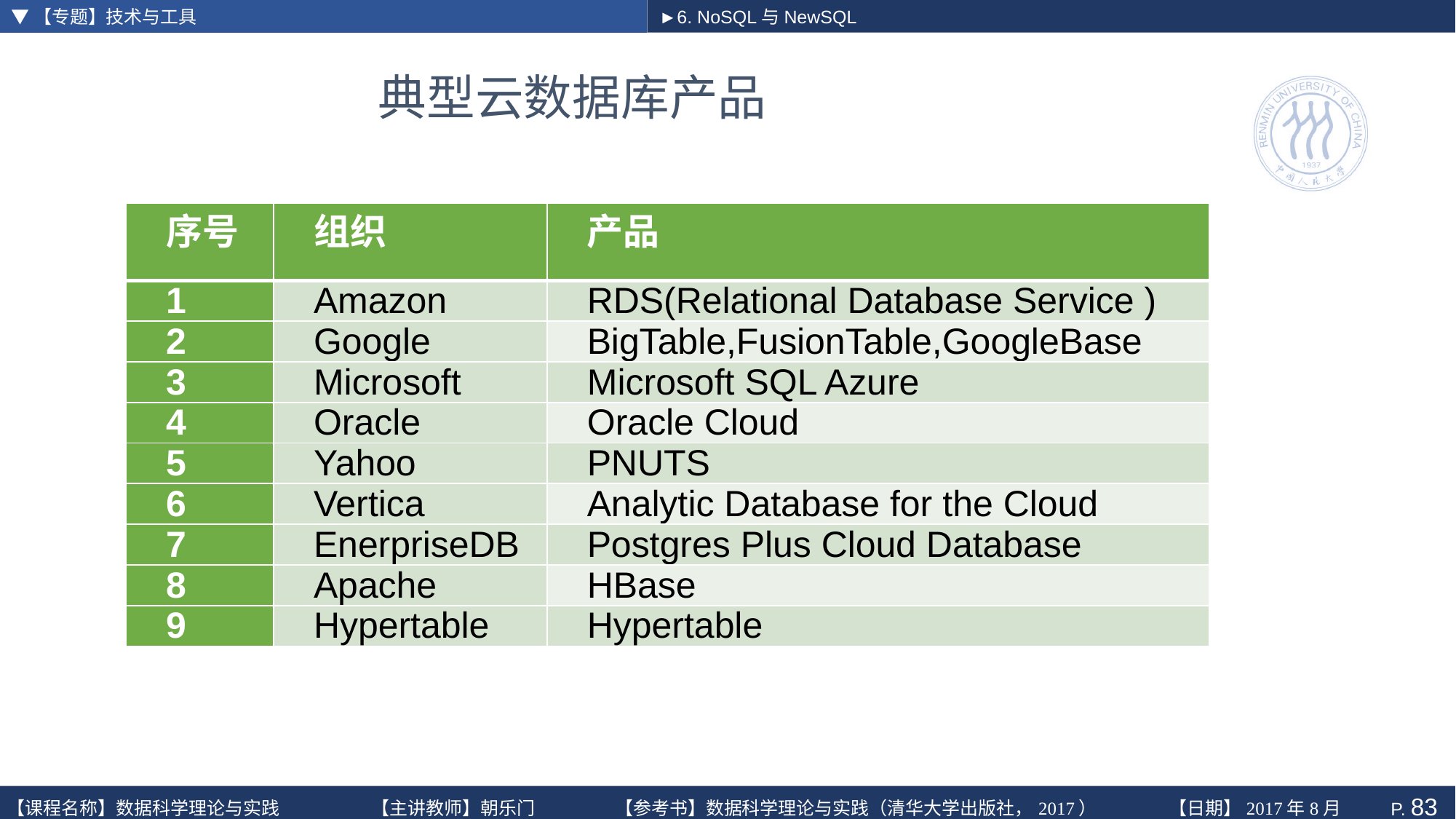

▼【专题】技术与工具
►6. NoSQL与NewSQL
# 典型云数据库产品
| 序号 | 组织 | 产品 |
| --- | --- | --- |
| 1 | Amazon | RDS(Relational Database Service ) |
| 2 | Google | BigTable,FusionTable,GoogleBase |
| 3 | Microsoft | Microsoft SQL Azure |
| 4 | Oracle | Oracle Cloud |
| 5 | Yahoo | PNUTS |
| 6 | Vertica | Analytic Database for the Cloud |
| 7 | EnerpriseDB | Postgres Plus Cloud Database |
| 8 | Apache | HBase |
| 9 | Hypertable | Hypertable |